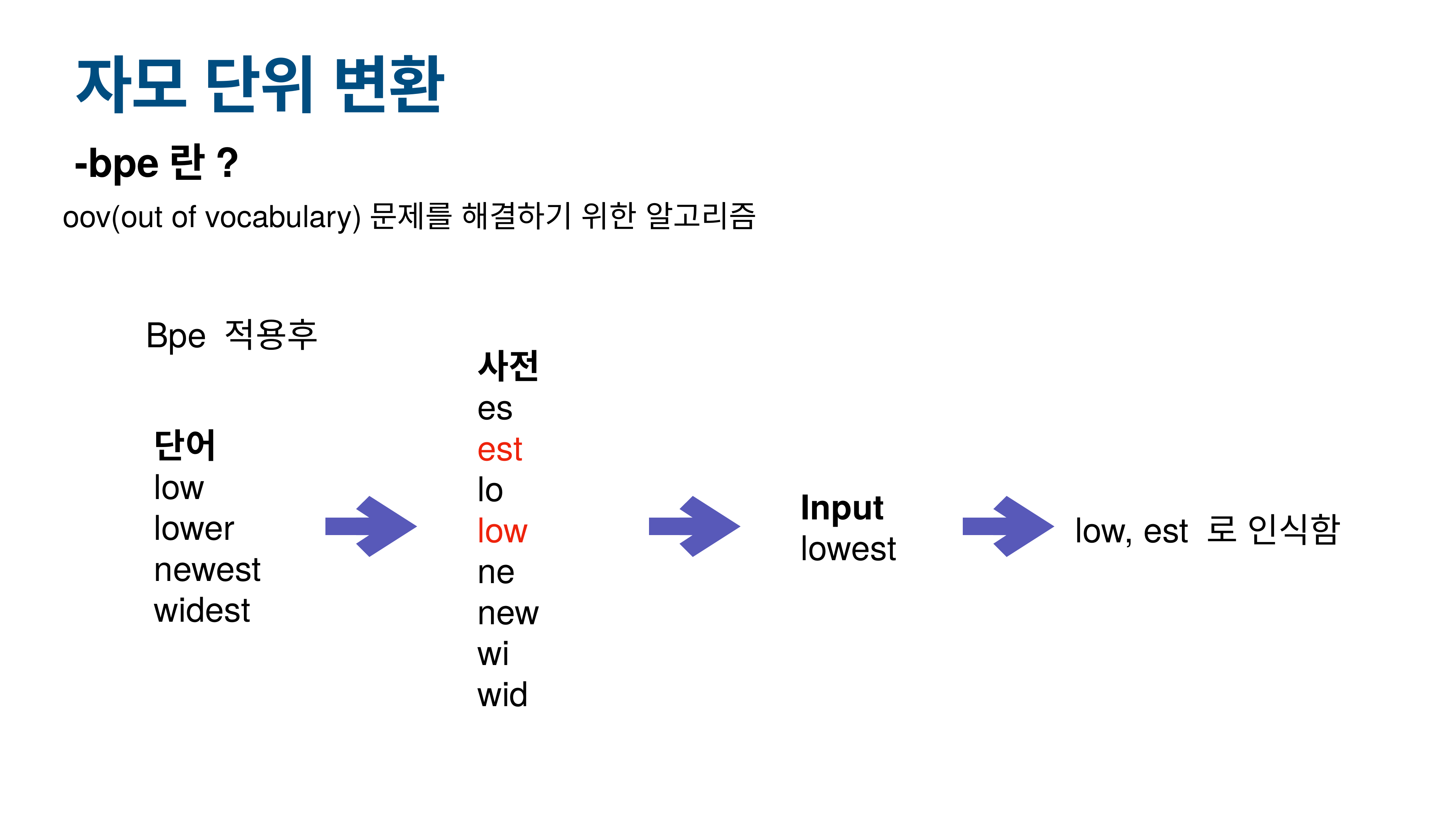

# 자모 단위 변환
-bpe란?
oov(out of vocabulary)문제를 해결하기 위한 알고리즘
Bpe 적용전
Bpe 적용후
사전
es
est
lo
low
ne
new
wi
wid
단어
low
lower
newest
widest
사전
low
lower
newest
widest
Input
lowest
인식하지 못함
low, est 로 인식함